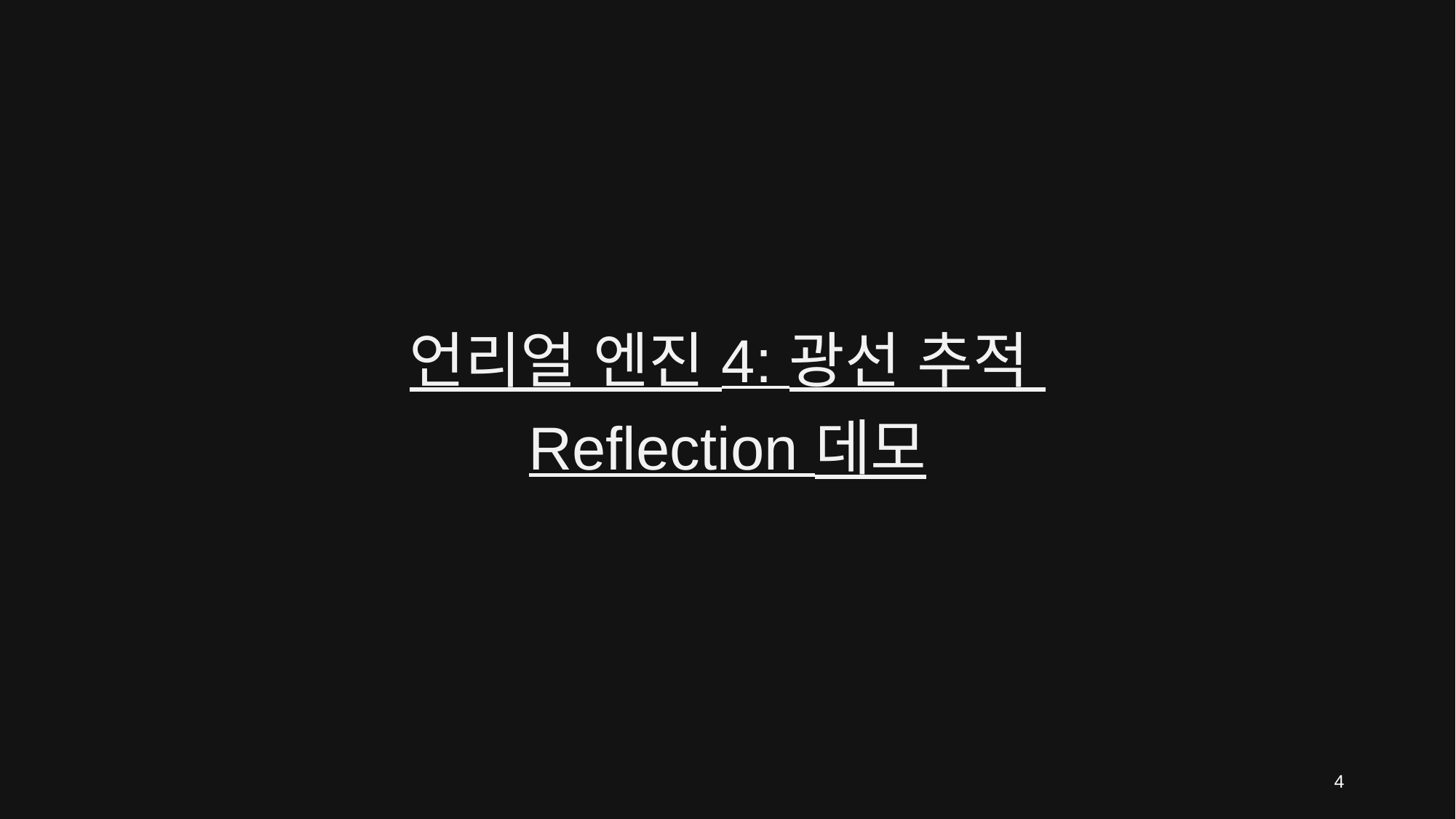

언리얼 엔진 4: 광선 추적 Reflection 데모
4